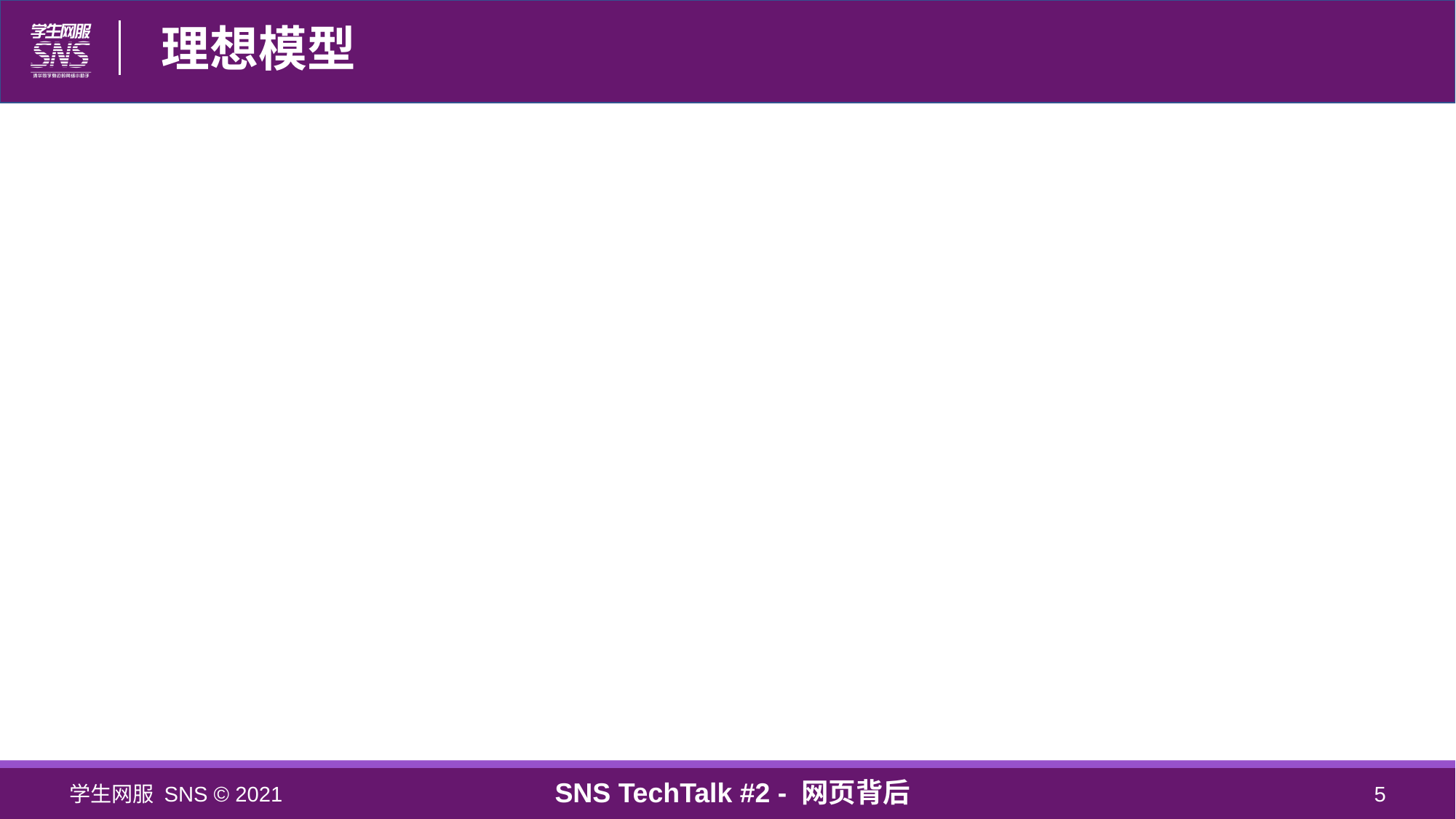

# 理想模型
学生网服 SNS © 2021
SNS TechTalk #2 - 网页背后
5